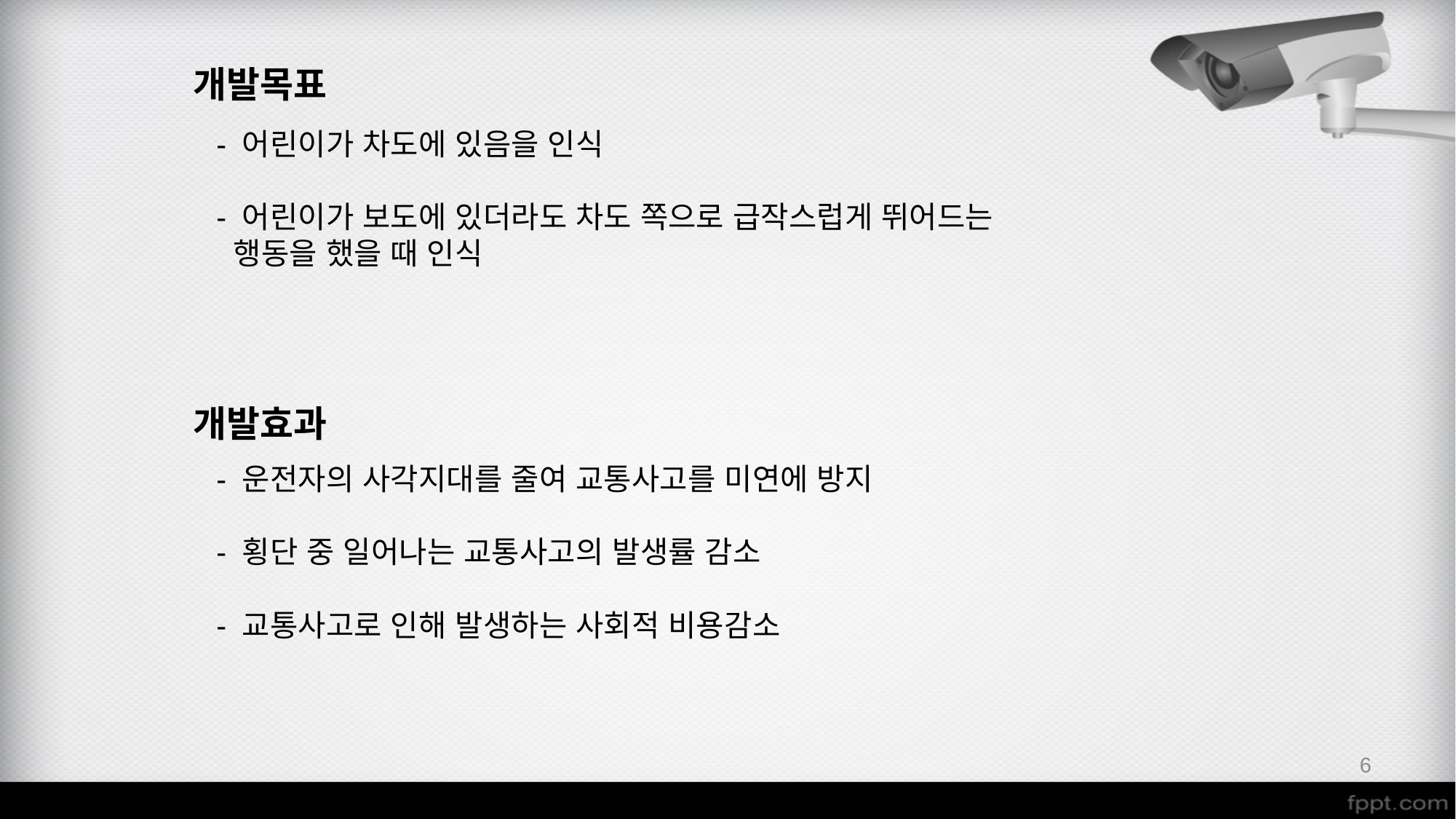

개발목표
- 어린이가 차도에 있음을 인식

- 어린이가 보도에 있더라도 차도 쪽으로 급작스럽게 뛰어드는
  행동을 했을 때 인식
개발효과

- 운전자의 사각지대를 줄여 교통사고를 미연에 방지

- 횡단 중 일어나는 교통사고의 발생률 감소

- 교통사고로 인해 발생하는 사회적 비용감소

6